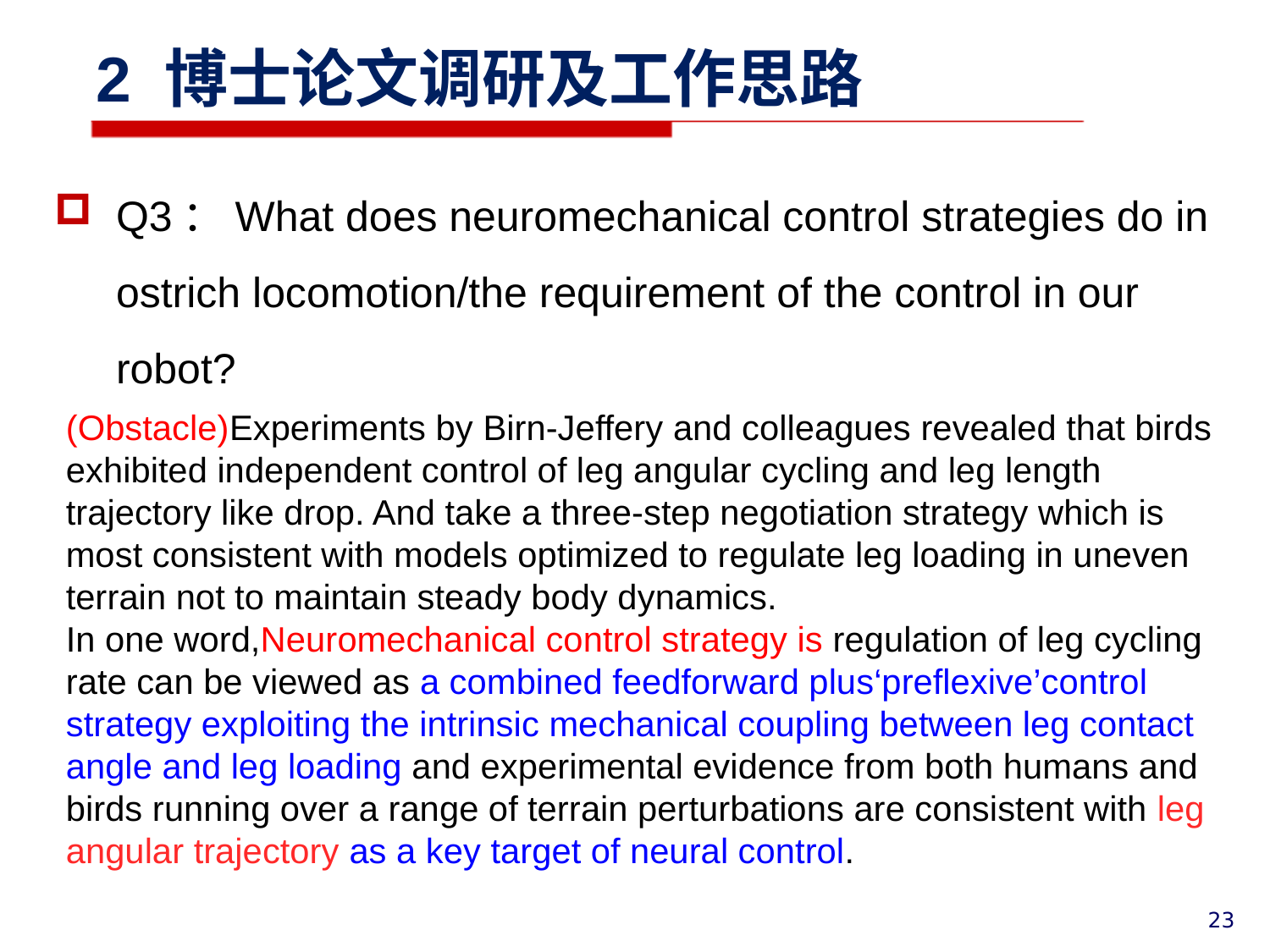

2 博士论文调研及工作思路
Q3：What does neuromechanical control strategies do in ostrich locomotion/the requirement of the control in our robot?
(Obstacle)Experiments by Birn-Jeffery and colleagues revealed that birds exhibited independent control of leg angular cycling and leg length trajectory like drop. And take a three-step negotiation strategy which is most consistent with models optimized to regulate leg loading in uneven terrain not to maintain steady body dynamics.
In one word,Neuromechanical control strategy is regulation of leg cycling rate can be viewed as a combined feedforward plus‘preflexive’control strategy exploiting the intrinsic mechanical coupling between leg contact angle and leg loading and experimental evidence from both humans and birds running over a range of terrain perturbations are consistent with leg angular trajectory as a key target of neural control.
23
23
Birds achieve high robust_x0002_ness in uneven terrain through active control of landing conditions/Don’t break a leg: running birds from quail to ostrich prioritise leg safety and economy on un_x0002_even terrain